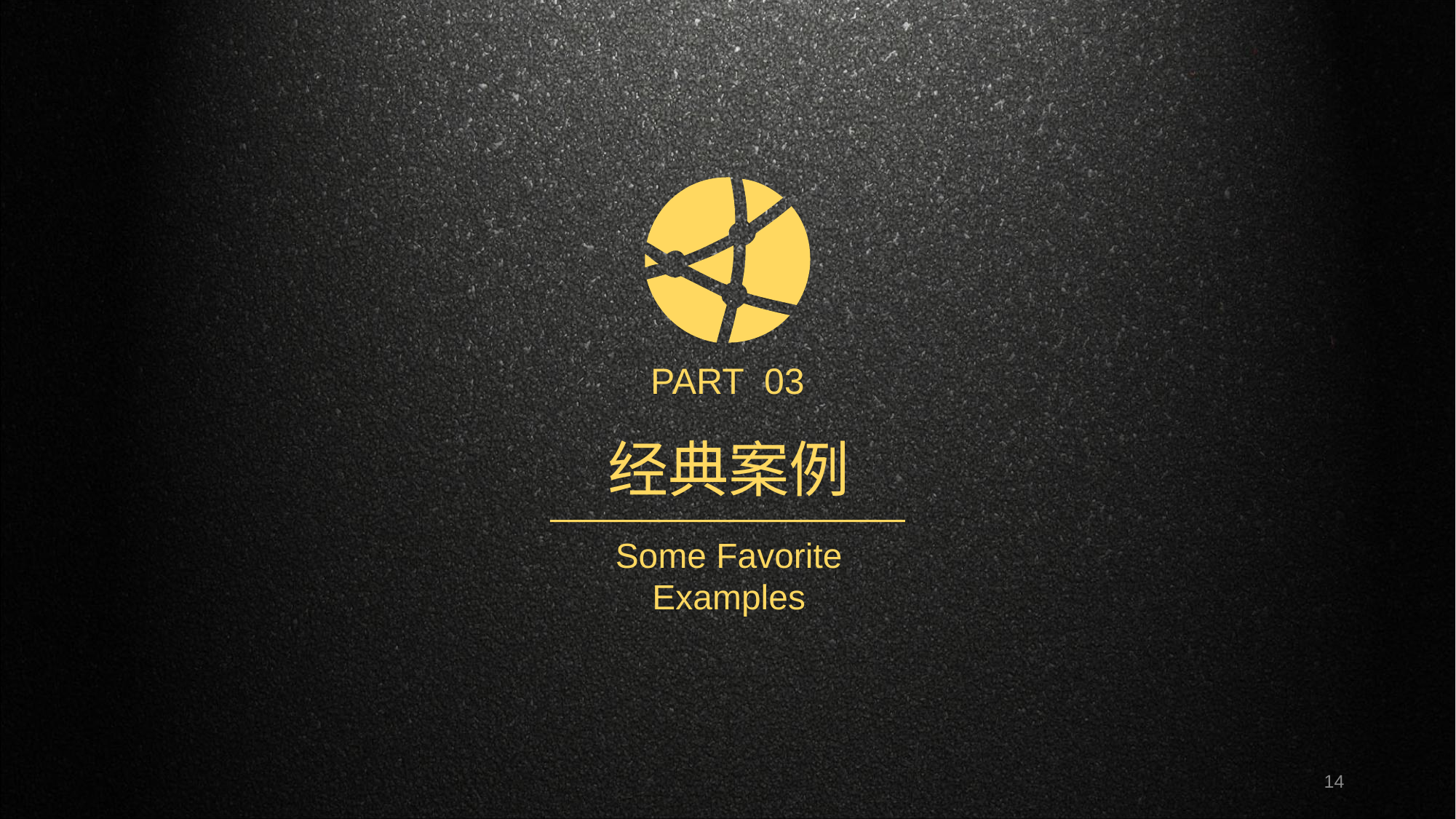

PART  03
经典案例

Some Favorite Examples
14